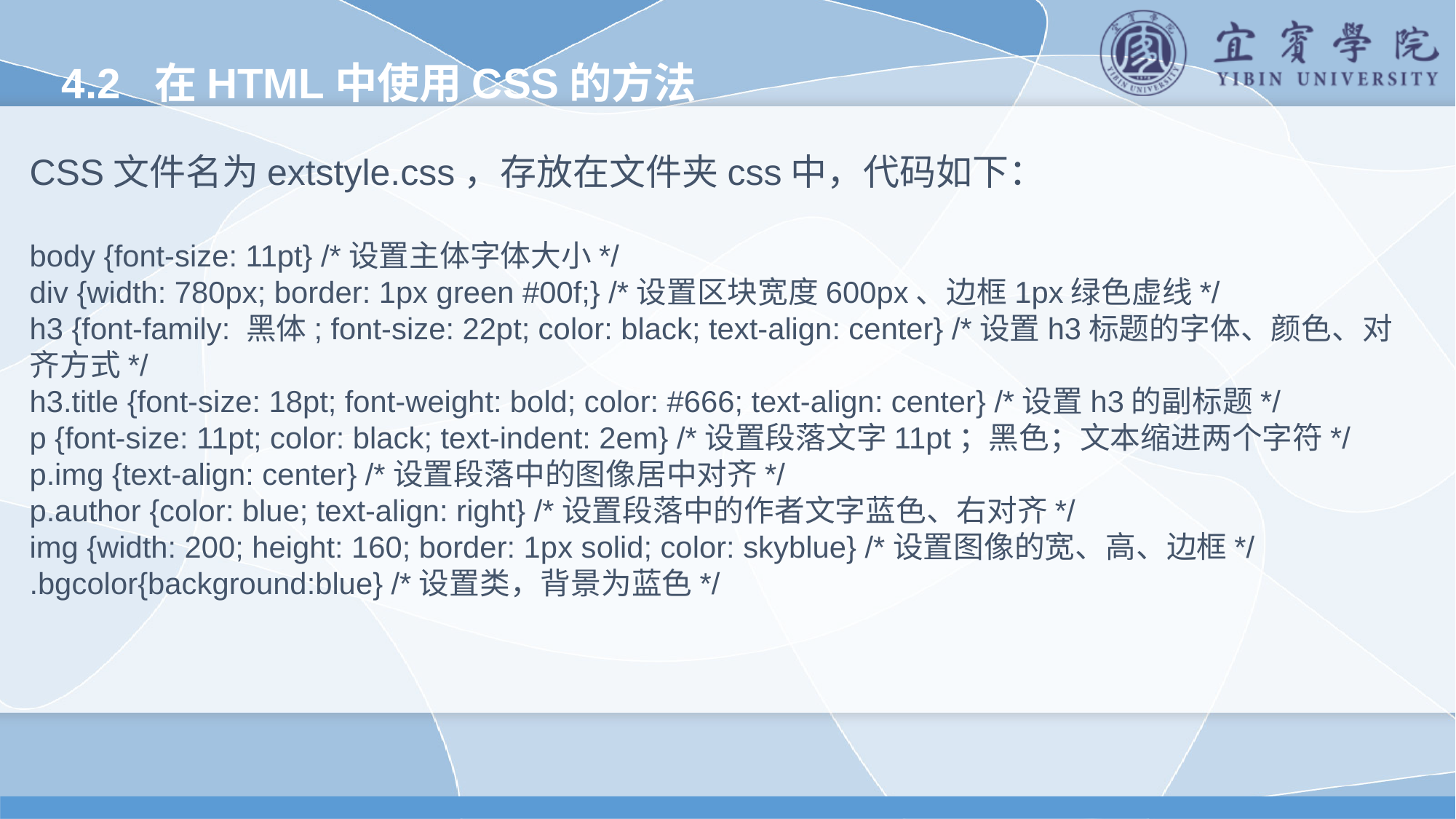

4.2  在HTML中使用CSS的方法
CSS文件名为extstyle.css，存放在文件夹css中，代码如下：

body {font-size: 11pt} /*设置主体字体大小*/
div {width: 780px; border: 1px green #00f;} /*设置区块宽度600px、边框1px绿色虚线*/
h3 {font-family: 黑体; font-size: 22pt; color: black; text-align: center} /*设置h3标题的字体、颜色、对齐方式*/
h3.title {font-size: 18pt; font-weight: bold; color: #666; text-align: center} /*设置h3的副标题*/
p {font-size: 11pt; color: black; text-indent: 2em} /*设置段落文字11pt；黑色；文本缩进两个字符*/
p.img {text-align: center} /*设置段落中的图像居中对齐*/
p.author {color: blue; text-align: right} /*设置段落中的作者文字蓝色、右对齐*/
img {width: 200; height: 160; border: 1px solid; color: skyblue} /*设置图像的宽、高、边框*/
.bgcolor{background:blue} /*设置类，背景为蓝色*/